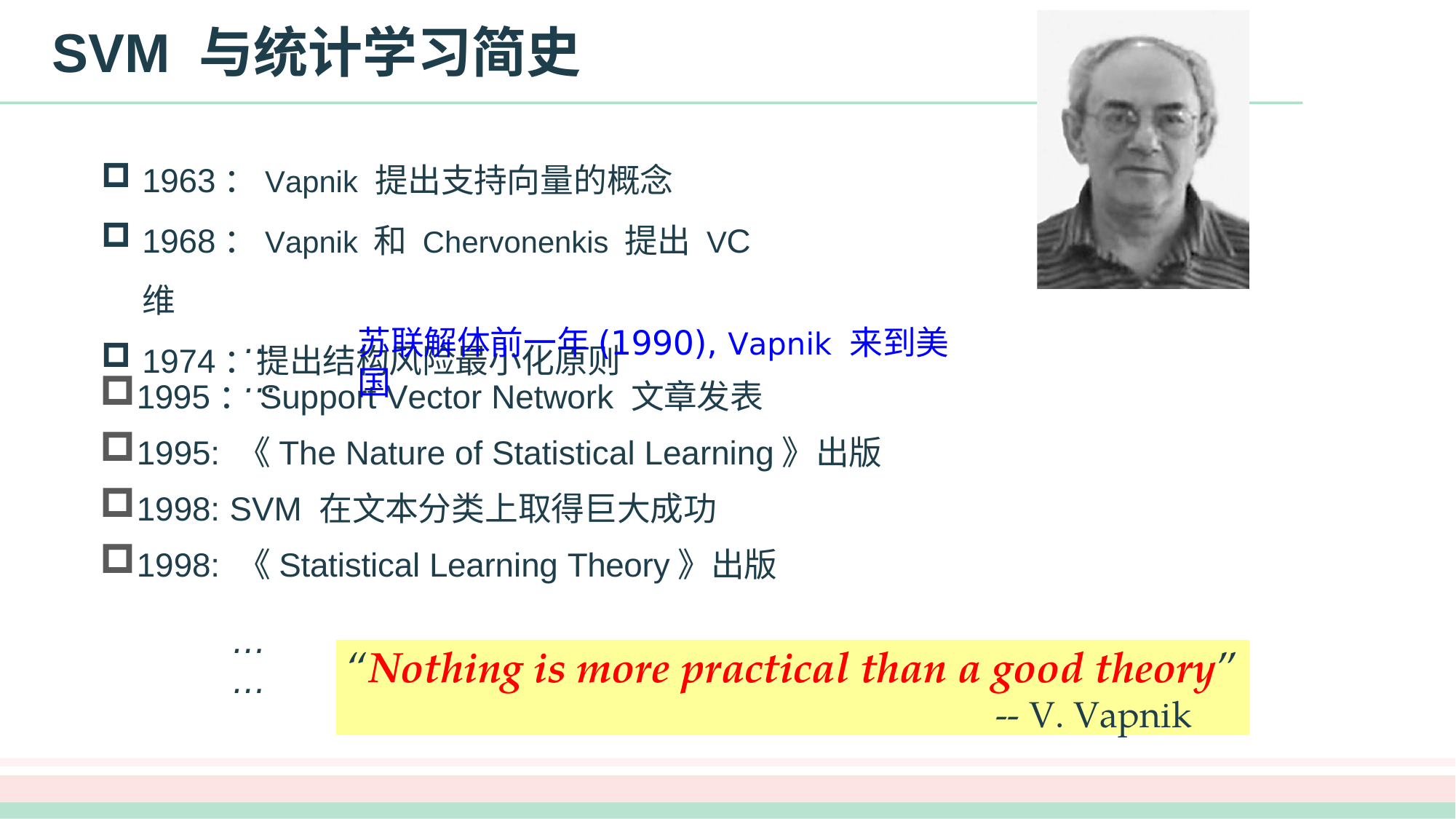

# SVM 与统计学习简史

1963：Vapnik 提出支持向量的概念
1968：Vapnik 和 Chervonenkis 提出 VC 维
1974：提出结构风险最小化原则
… …
苏联解体前一年(1990), Vapnik 来到美国
1995：Support Vector Network 文章发表
1995: 《The Nature of Statistical Learning》出版
1998: SVM 在文本分类上取得巨大成功
1998: 《Statistical Learning Theory》出版
… …
“Nothing is more practical than a good theory”
-- V. Vapnik